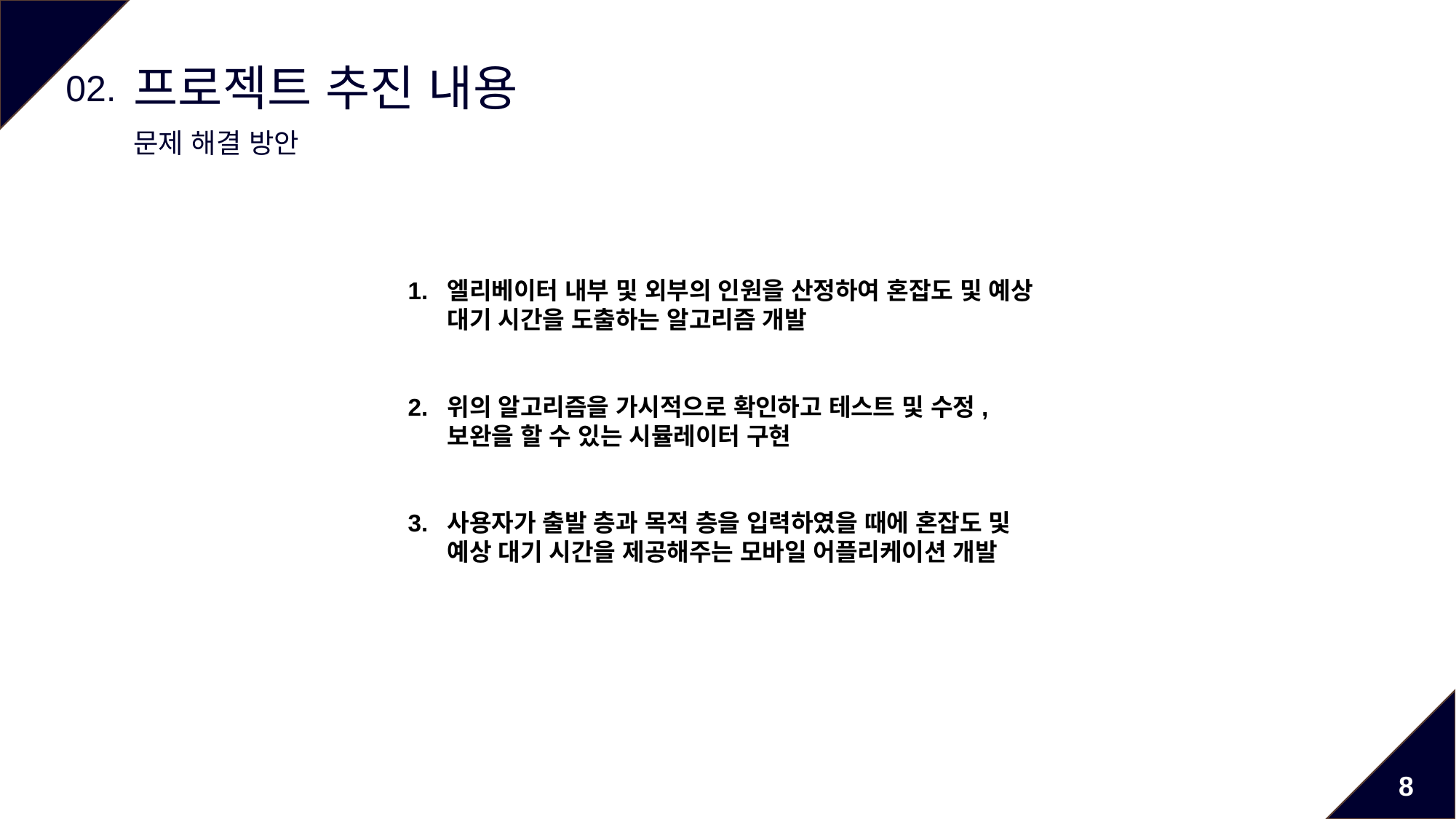

프로젝트 추진 내용
02.

문제 해결 방안

엘리베이터 내부 및 외부의 인원을 산정하여 혼잡도 및 예상 대기 시간을 도출하는 알고리즘 개발

위의 알고리즘을 가시적으로 확인하고 테스트 및 수정, 보완을 할 수 있는 시뮬레이터 구현

사용자가 출발 층과 목적 층을 입력하였을 때에 혼잡도 및 예상 대기 시간을 제공해주는 모바일 어플리케이션 개발
8